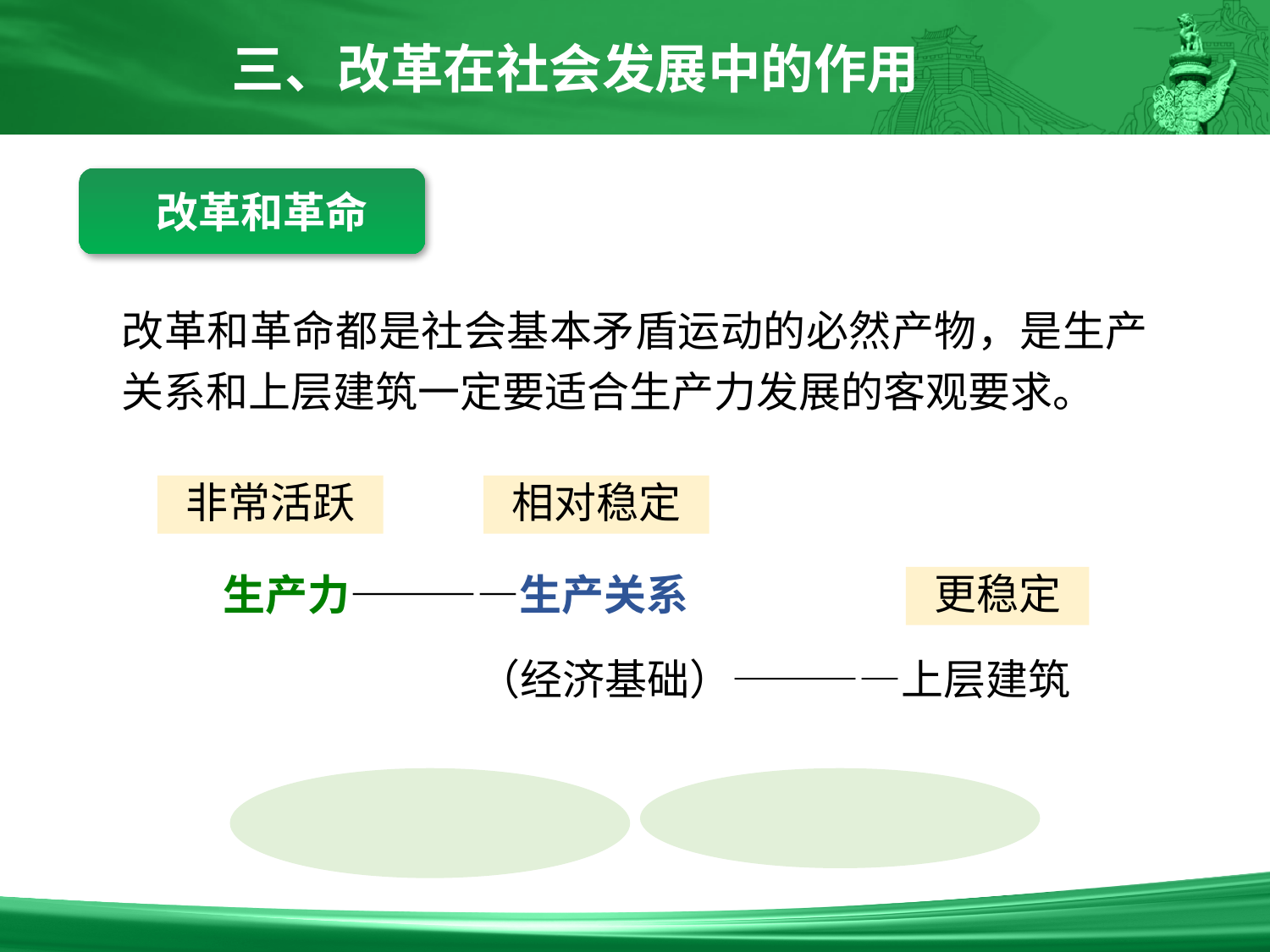

三、改革在社会发展中的作用

 改革和革命
改革和革命都是社会基本矛盾运动的必然产物，是生产关系和上层建筑一定要适合生产力发展的客观要求。
非常活跃
相对稳定
 生产力————生产关系
更稳定
（经济基础）————上层建筑
改革是部分质变
革命是根本质变